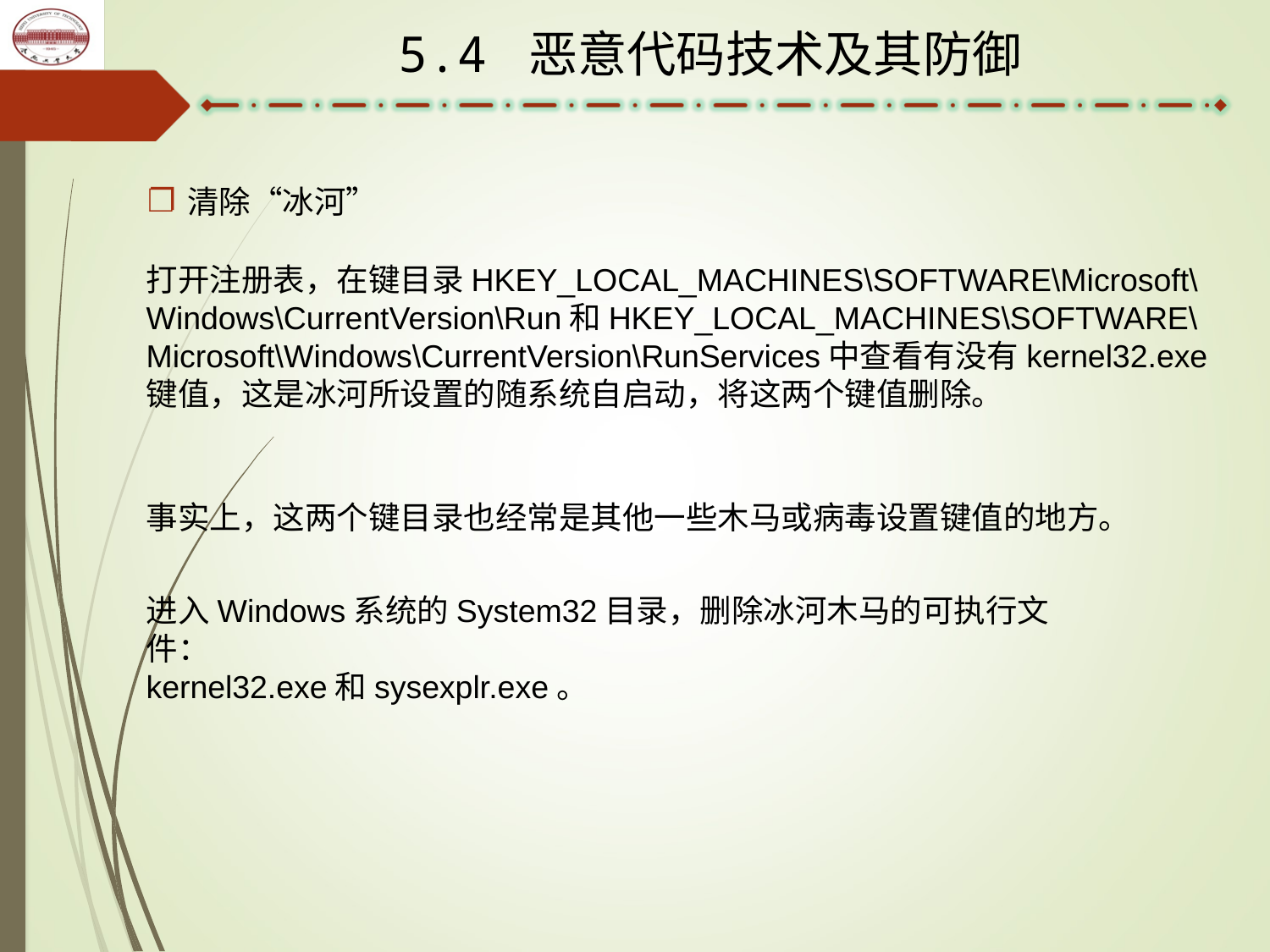

5.4 恶意代码技术及其防御
清除“冰河”
打开注册表，在键目录HKEY_LOCAL_MACHINES\SOFTWARE\Microsoft\Windows\CurrentVersion\Run和HKEY_LOCAL_MACHINES\SOFTWARE\Microsoft\Windows\CurrentVersion\RunServices中查看有没有kernel32.exe键值，这是冰河所设置的随系统自启动，将这两个键值删除。
事实上，这两个键目录也经常是其他一些木马或病毒设置键值的地方。
进入Windows系统的System32目录，删除冰河木马的可执行文件：
kernel32.exe和sysexplr.exe。